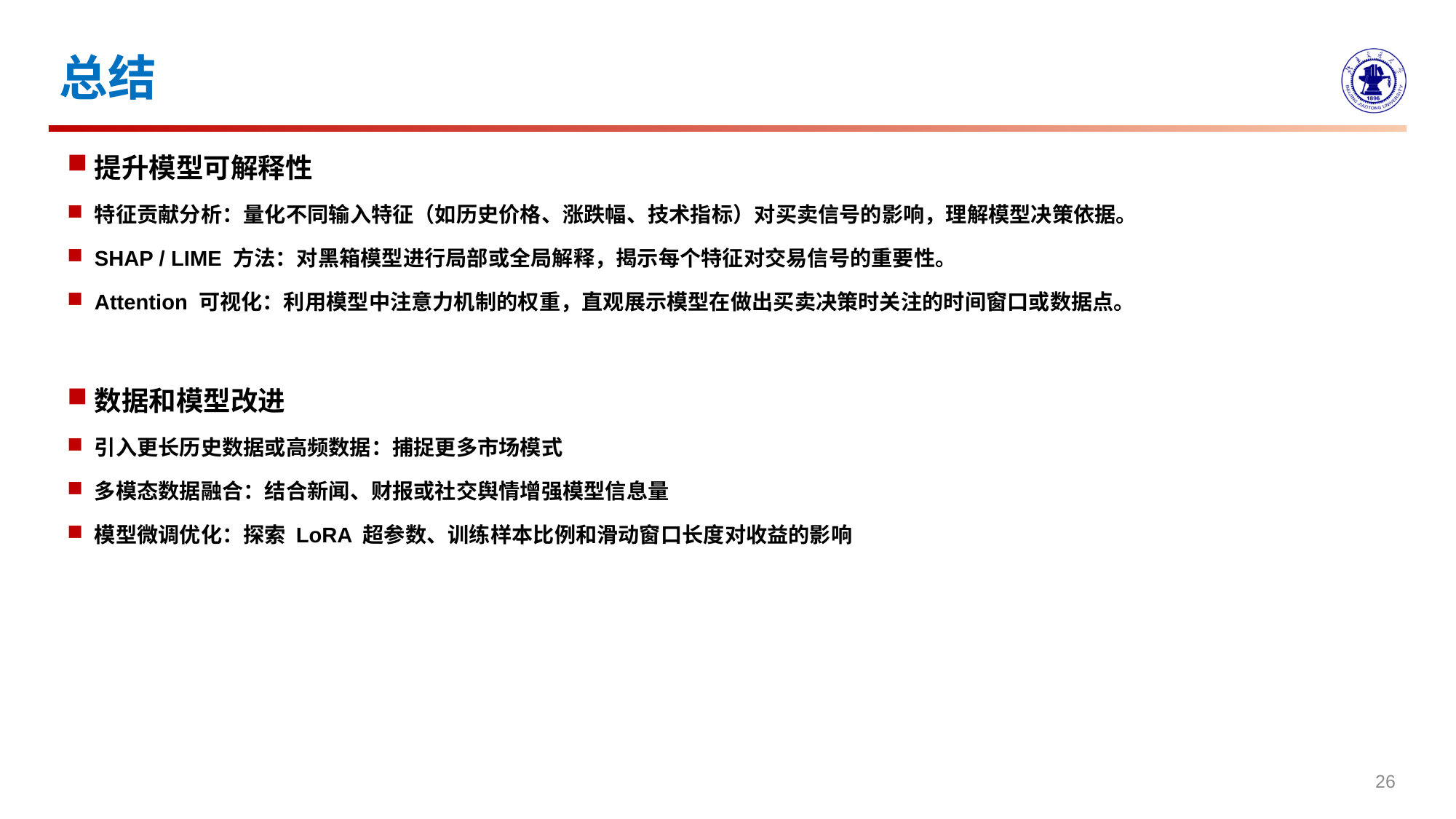

# 总结
提升模型可解释性
特征贡献分析：量化不同输入特征（如历史价格、涨跌幅、技术指标）对买卖信号的影响，理解模型决策依据。
SHAP / LIME 方法：对黑箱模型进行局部或全局解释，揭示每个特征对交易信号的重要性。
Attention 可视化：利用模型中注意力机制的权重，直观展示模型在做出买卖决策时关注的时间窗口或数据点。

数据和模型改进
引入更长历史数据或高频数据：捕捉更多市场模式
多模态数据融合：结合新闻、财报或社交舆情增强模型信息量
模型微调优化：探索 LoRA 超参数、训练样本比例和滑动窗口长度对收益的影响
26